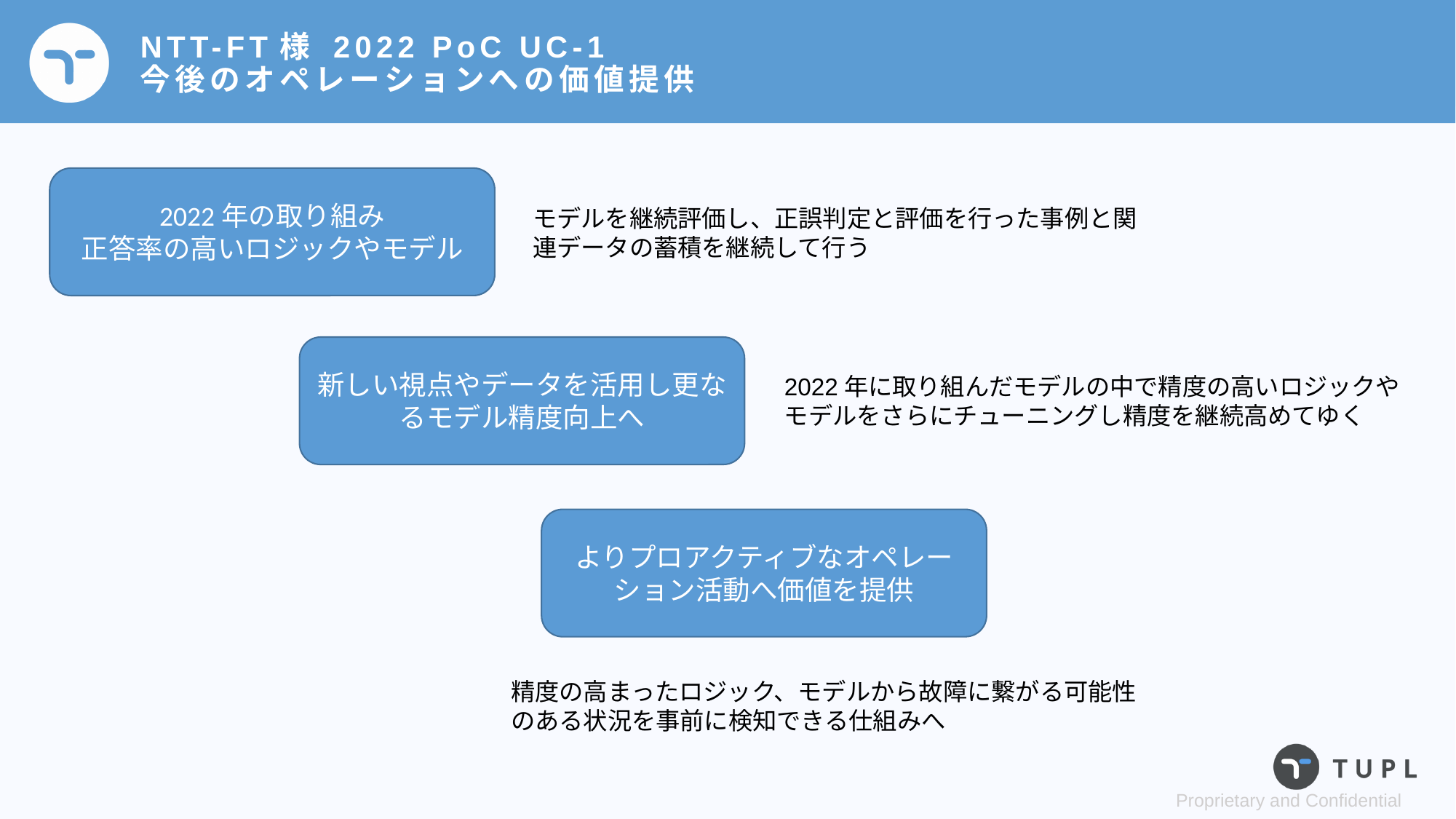

# NTT-FT様 2022 PoC UC-1 今後のオペレーションへの価値提供
2022年の取り組み
正答率の高いロジックやモデル
モデルを継続評価し、正誤判定と評価を行った事例と関連データの蓄積を継続して行う
新しい視点やデータを活用し更なるモデル精度向上へ
2022年に取り組んだモデルの中で精度の高いロジックやモデルをさらにチューニングし精度を継続高めてゆく
よりプロアクティブなオペレーション活動へ価値を提供
精度の高まったロジック、モデルから故障に繋がる可能性のある状況を事前に検知できる仕組みへ